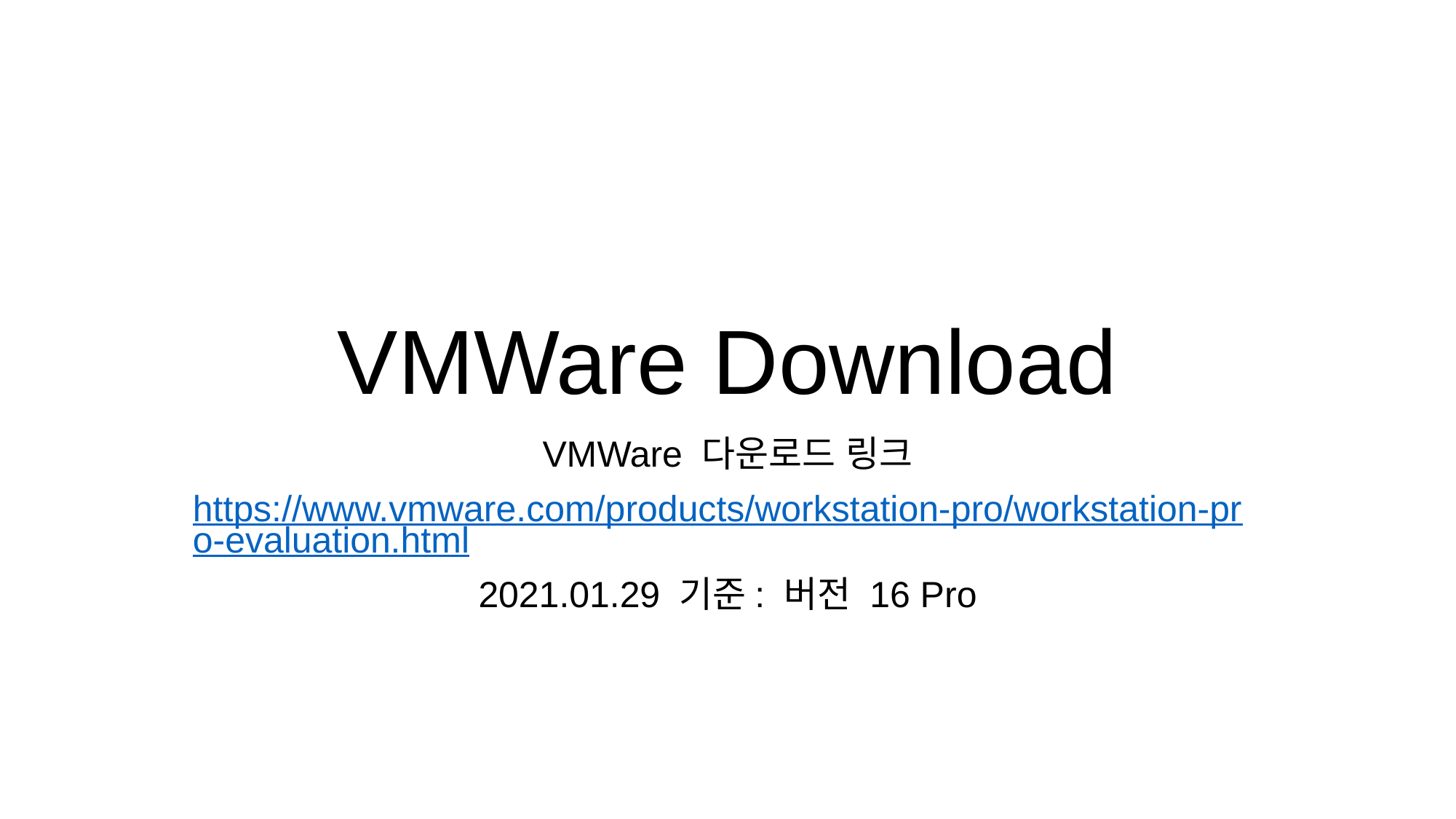

# VMWare Download
VMWare 다운로드 링크
https://www.vmware.com/products/workstation-pro/workstation-pro-evaluation.html
2021.01.29 기준: 버전 16 Pro